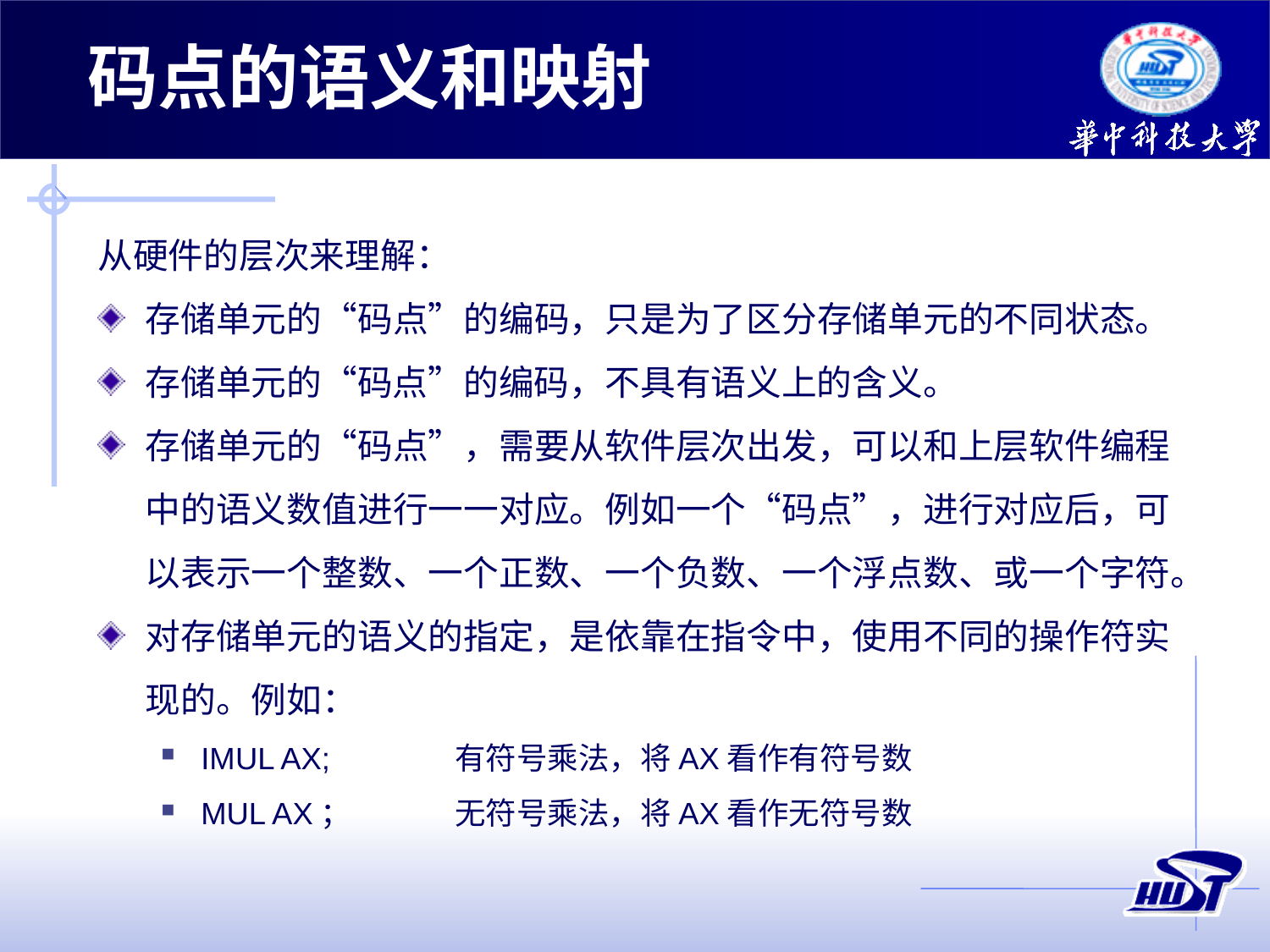

# 码点的语义和映射
从硬件的层次来理解：
存储单元的“码点”的编码，只是为了区分存储单元的不同状态。
存储单元的“码点”的编码，不具有语义上的含义。
存储单元的“码点”，需要从软件层次出发，可以和上层软件编程中的语义数值进行一一对应。例如一个“码点”，进行对应后，可以表示一个整数、一个正数、一个负数、一个浮点数、或一个字符。
对存储单元的语义的指定，是依靠在指令中，使用不同的操作符实现的。例如：
IMUL AX;	有符号乘法，将AX看作有符号数
MUL AX；	无符号乘法，将AX看作无符号数